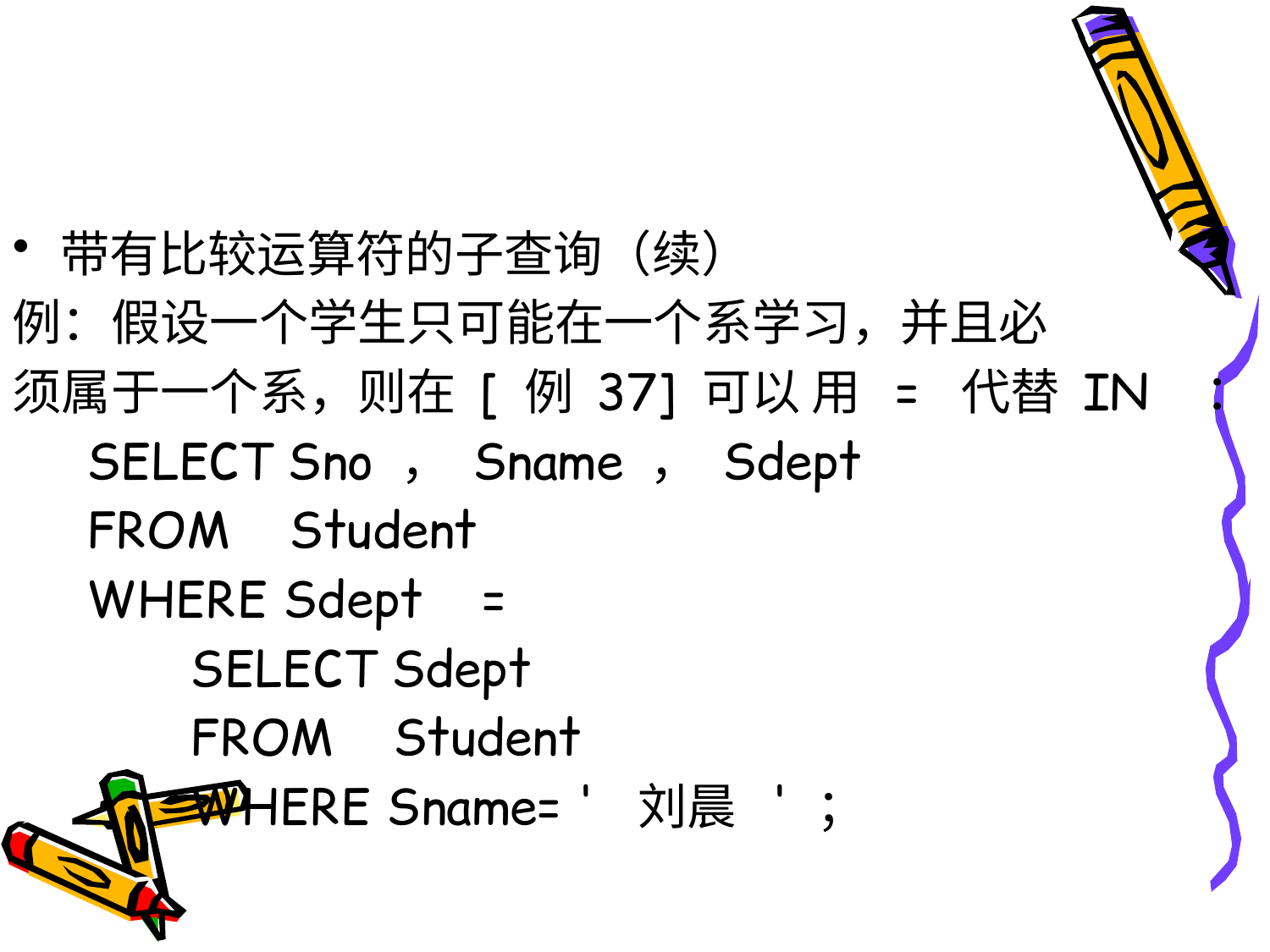

#
带有比较运算符的子查询（续）
例：假设一个学生只可能在一个系学习，并且必
须属于一个系，则在 [ 例 37] 可以 用  =  代替 IN   ：
     SELECT Sno ， Sname ， Sdept
     FROM    Student
     WHERE Sdept    =
            SELECT Sdept
            FROM    Student
            WHERE Sname= '  刘晨  ' ；